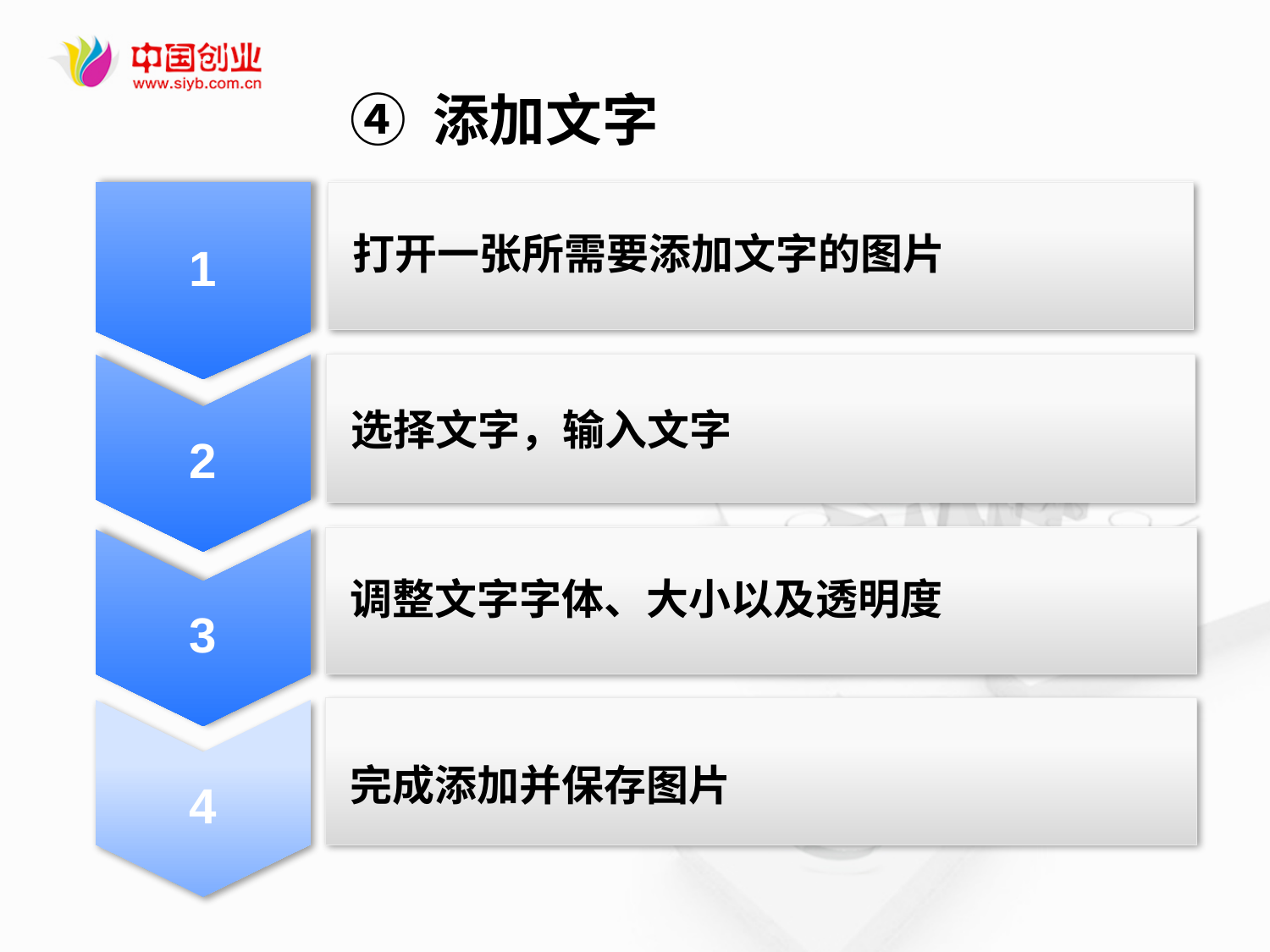

④ 添加文字
1
打开一张所需要添加文字的图片

2
选择文字，输入文字
调整文字字体、大小以及透明度

3
完成添加并保存图片
4